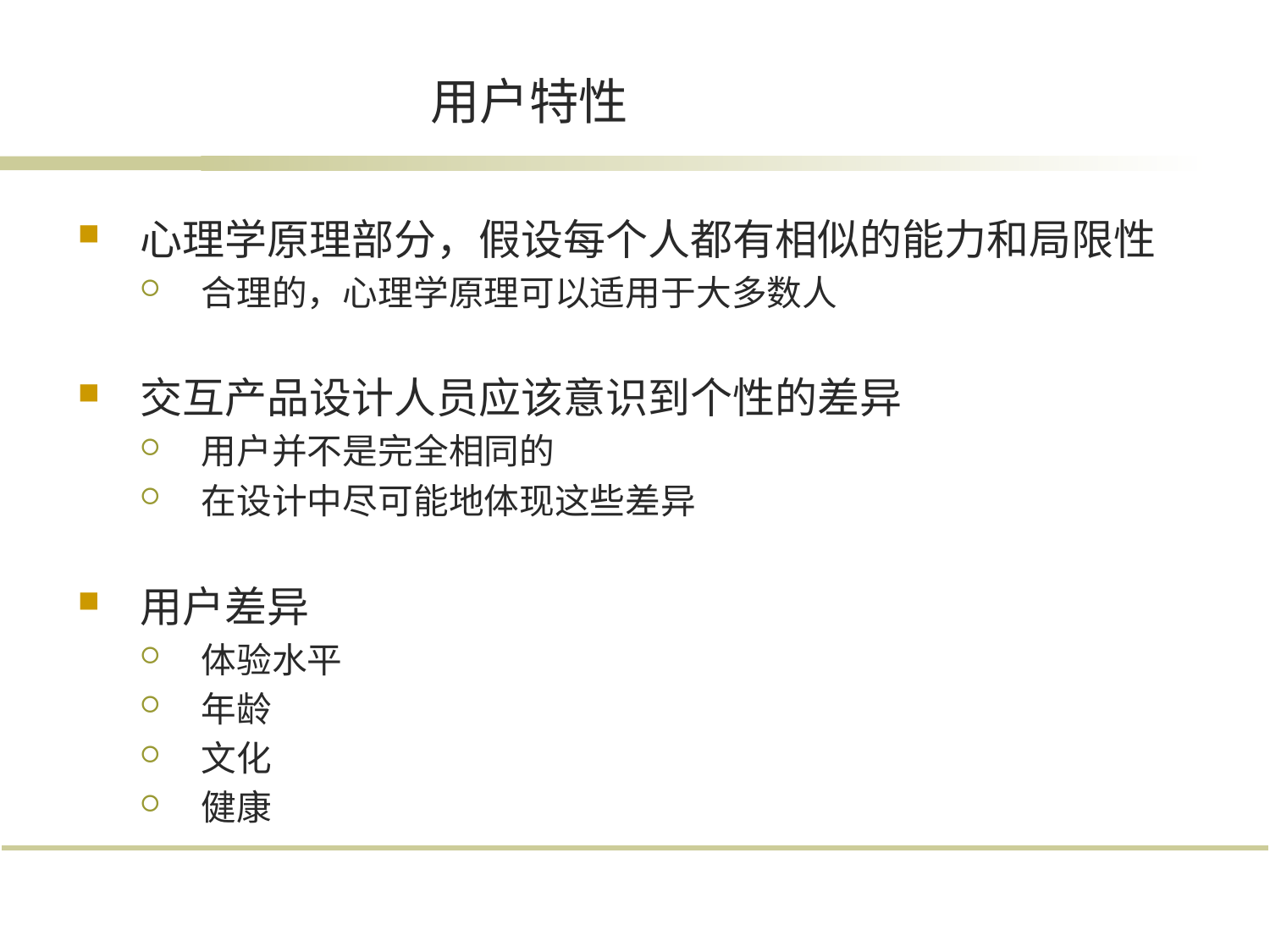

# 用户特性
心理学原理部分，假设每个人都有相似的能力和局限性
合理的，心理学原理可以适用于大多数人

交互产品设计人员应该意识到个性的差异
用户并不是完全相同的
在设计中尽可能地体现这些差异

用户差异
体验水平
年龄
文化
健康